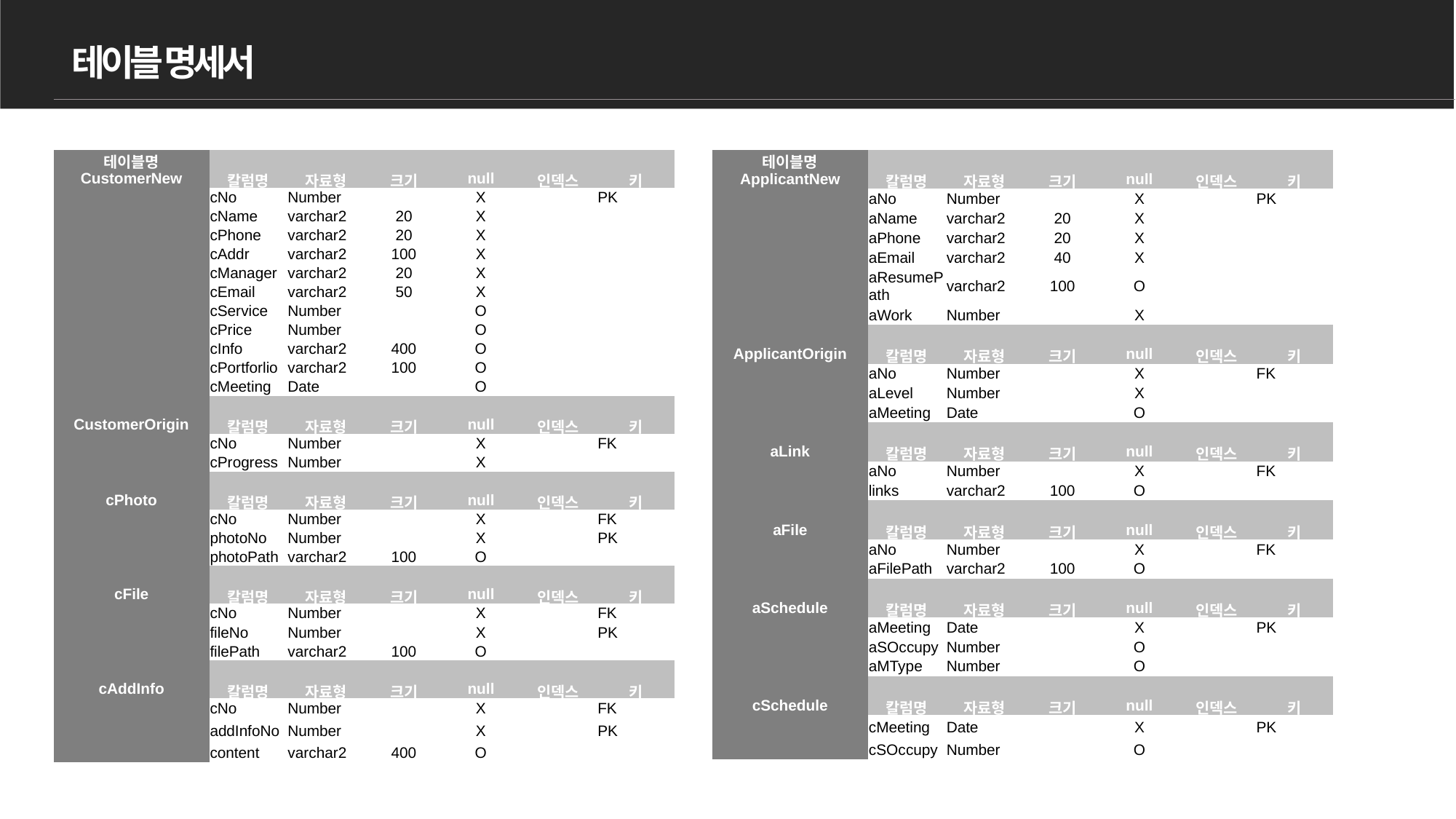

테이블 명세서
| 테이블명 |  |  |  |  |  |  |  |
| --- | --- | --- | --- | --- | --- | --- | --- |
| CustomerNew |  | 칼럼명 | 자료형 | 크기 | null | 인덱스 | 키 |
|  |  | cNo | Number |  | X |  | PK |
|  |  | cName | varchar2 | 20 | X |  |  |
|  |  | cPhone | varchar2 | 20 | X |  |  |
|  |  | cAddr | varchar2 | 100 | X |  |  |
|  |  | cManager | varchar2 | 20 | X |  |  |
|  |  | cEmail | varchar2 | 50 | X |  |  |
|  |  | cService | Number |  | O |  |  |
|  |  | cPrice | Number |  | O |  |  |
|  |  | cInfo | varchar2 | 400 | O |  |  |
|  |  | cPortforlio | varchar2 | 100 | O |  |  |
|  |  | cMeeting | Date |  | O |  |  |
|  |  |  |  |  |  |  |  |
| CustomerOrigin |  | 칼럼명 | 자료형 | 크기 | null | 인덱스 | 키 |
|  |  | cNo | Number |  | X |  | FK |
|  |  | cProgress | Number |  | X |  |  |
|  |  |  |  |  |  |  |  |
| cPhoto |  | 칼럼명 | 자료형 | 크기 | null | 인덱스 | 키 |
|  |  | cNo | Number |  | X |  | FK |
|  |  | photoNo | Number |  | X |  | PK |
|  |  | photoPath | varchar2 | 100 | O |  |  |
|  |  |  |  |  |  |  |  |
| cFile |  | 칼럼명 | 자료형 | 크기 | null | 인덱스 | 키 |
|  |  | cNo | Number |  | X |  | FK |
|  |  | fileNo | Number |  | X |  | PK |
|  |  | filePath | varchar2 | 100 | O |  |  |
|  |  |  |  |  |  |  |  |
| cAddInfo |  | 칼럼명 | 자료형 | 크기 | null | 인덱스 | 키 |
|  |  | cNo | Number |  | X |  | FK |
|  |  | addInfoNo | Number |  | X |  | PK |
|  |  | content | varchar2 | 400 | O |  |  |
| 테이블명 |  |  |  |  |  |  |  |
| --- | --- | --- | --- | --- | --- | --- | --- |
| ApplicantNew |  | 칼럼명 | 자료형 | 크기 | null | 인덱스 | 키 |
|  |  | aNo | Number |  | X |  | PK |
|  |  | aName | varchar2 | 20 | X |  |  |
|  |  | aPhone | varchar2 | 20 | X |  |  |
|  |  | aEmail | varchar2 | 40 | X |  |  |
|  |  | aResumePath | varchar2 | 100 | O |  |  |
|  |  | aWork | Number |  | X |  |  |
|  |  |  |  |  |  |  |  |
| ApplicantOrigin |  | 칼럼명 | 자료형 | 크기 | null | 인덱스 | 키 |
|  |  | aNo | Number |  | X |  | FK |
|  |  | aLevel | Number |  | X |  |  |
|  |  | aMeeting | Date |  | O |  |  |
|  |  |  |  |  |  |  |  |
| aLink |  | 칼럼명 | 자료형 | 크기 | null | 인덱스 | 키 |
|  |  | aNo | Number |  | X |  | FK |
|  |  | links | varchar2 | 100 | O |  |  |
|  |  |  |  |  |  |  |  |
| aFile |  | 칼럼명 | 자료형 | 크기 | null | 인덱스 | 키 |
|  |  | aNo | Number |  | X |  | FK |
|  |  | aFilePath | varchar2 | 100 | O |  |  |
|  |  |  |  |  |  |  |  |
| aSchedule |  | 칼럼명 | 자료형 | 크기 | null | 인덱스 | 키 |
|  |  | aMeeting | Date |  | X |  | PK |
|  |  | aSOccupy | Number |  | O |  |  |
|  |  | aMType | Number |  | O |  |  |
|  |  |  |  |  |  |  |  |
| cSchedule |  | 칼럼명 | 자료형 | 크기 | null | 인덱스 | 키 |
|  |  | cMeeting | Date |  | X |  | PK |
|  |  | cSOccupy | Number |  | O |  |  |